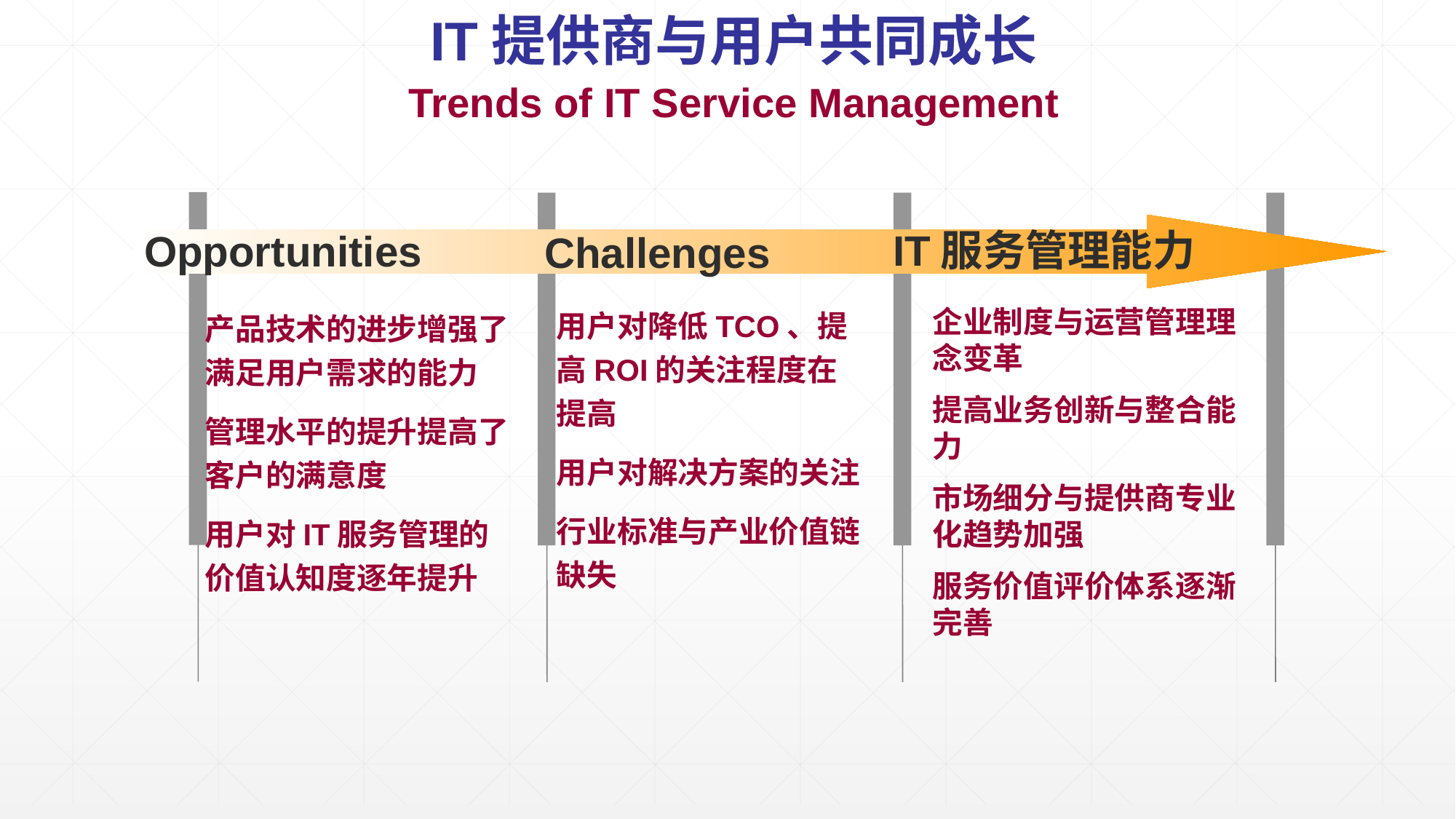

IT提供商与用户共同成长
Trends of IT Service Management

Opportunities
IT服务管理能力
Challenges
用户对降低TCO、提高ROI的关注程度在提高
用户对解决方案的关注
行业标准与产业价值链缺失
产品技术的进步增强了满足用户需求的能力
管理水平的提升提高了客户的满意度
用户对IT服务管理的价值认知度逐年提升
企业制度与运营管理理念变革
提高业务创新与整合能力
市场细分与提供商专业化趋势加强
服务价值评价体系逐渐完善